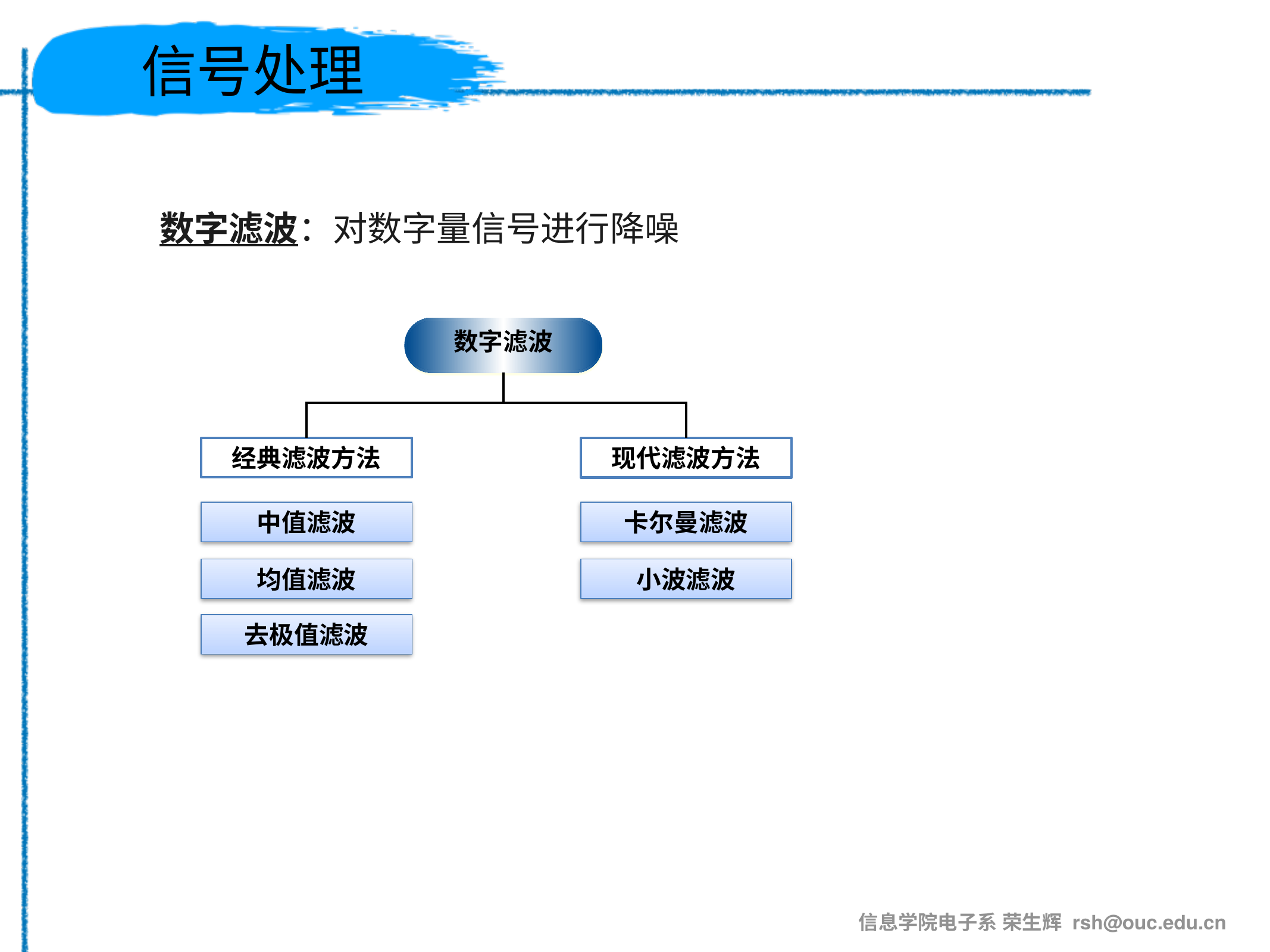

# 信号处理
数字滤波：对数字量信号进行降噪

数字滤波

经典滤波方法

现代滤波方法

中值滤波

卡尔曼滤波

均值滤波

小波滤波

去极值滤波